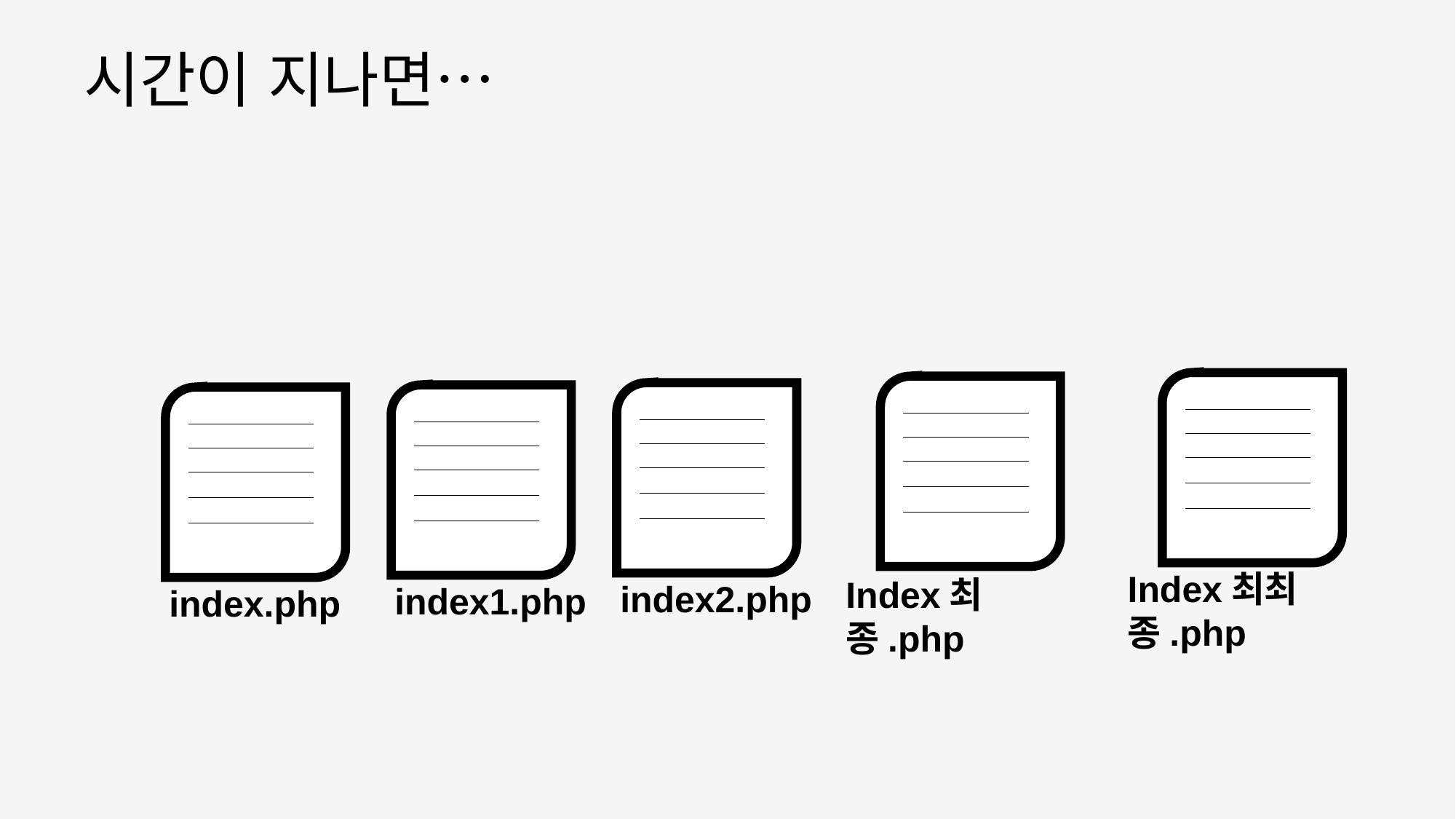

시간이 지나면…

Index최최종.php
Index최종.php
index2.php
index1.php
index.php